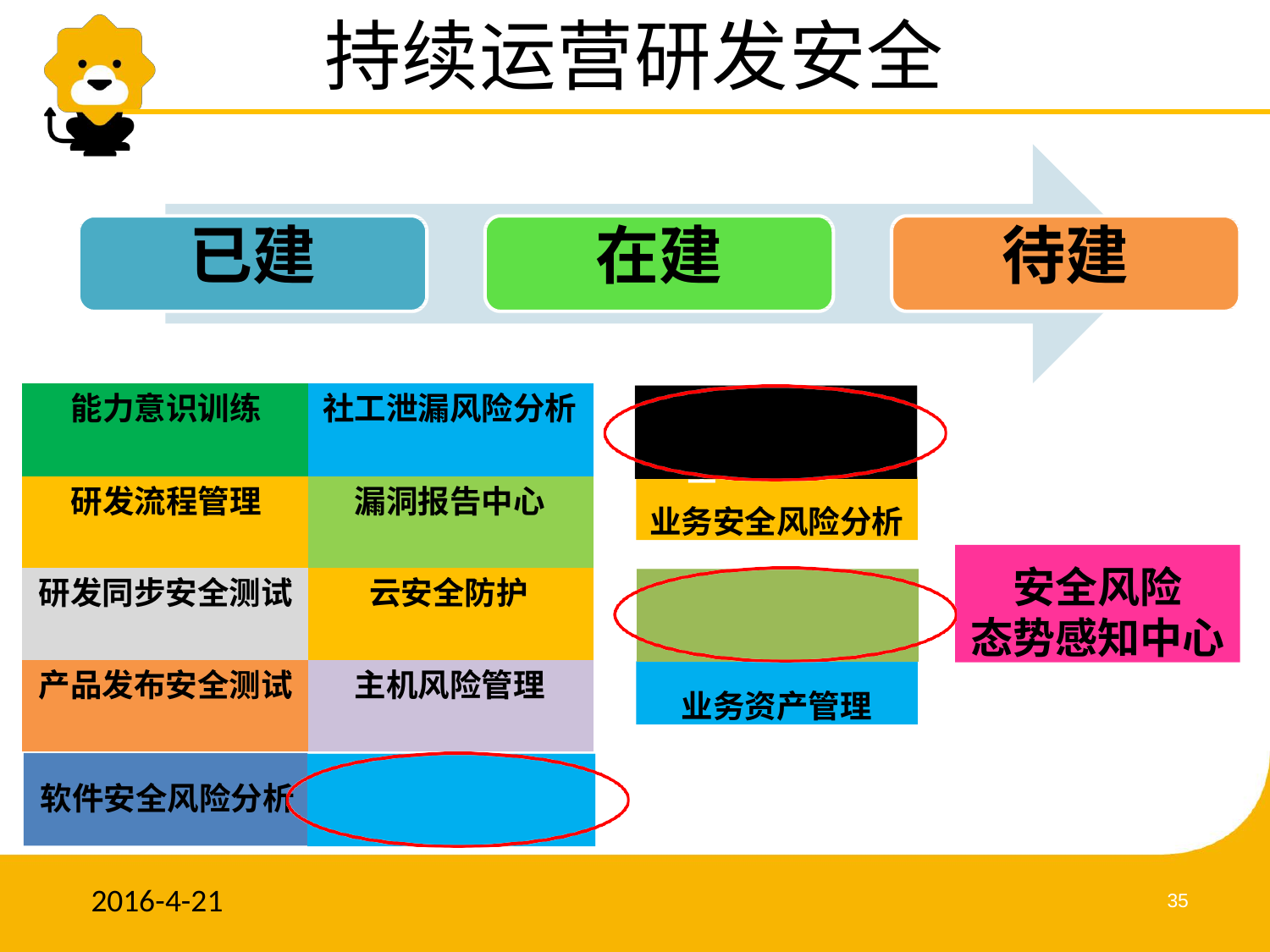

# 持续运营研发安全

已建
在建
待建

| 能力意识训练 | 社工泄漏风险分析 |
| --- | --- |
| 研发流程管理 | 漏洞报告中心 |
| 研发同步安全测试 | 云安全防护 |
| 产品发布安全测试 | 主机风险管理 |

移动APP安全
业务安全风险分析
安全风险  态势感知中心

潜在威胁探索
业务资产管理

软件安全风险分析
网络架构风险分析
2016-4-21
35